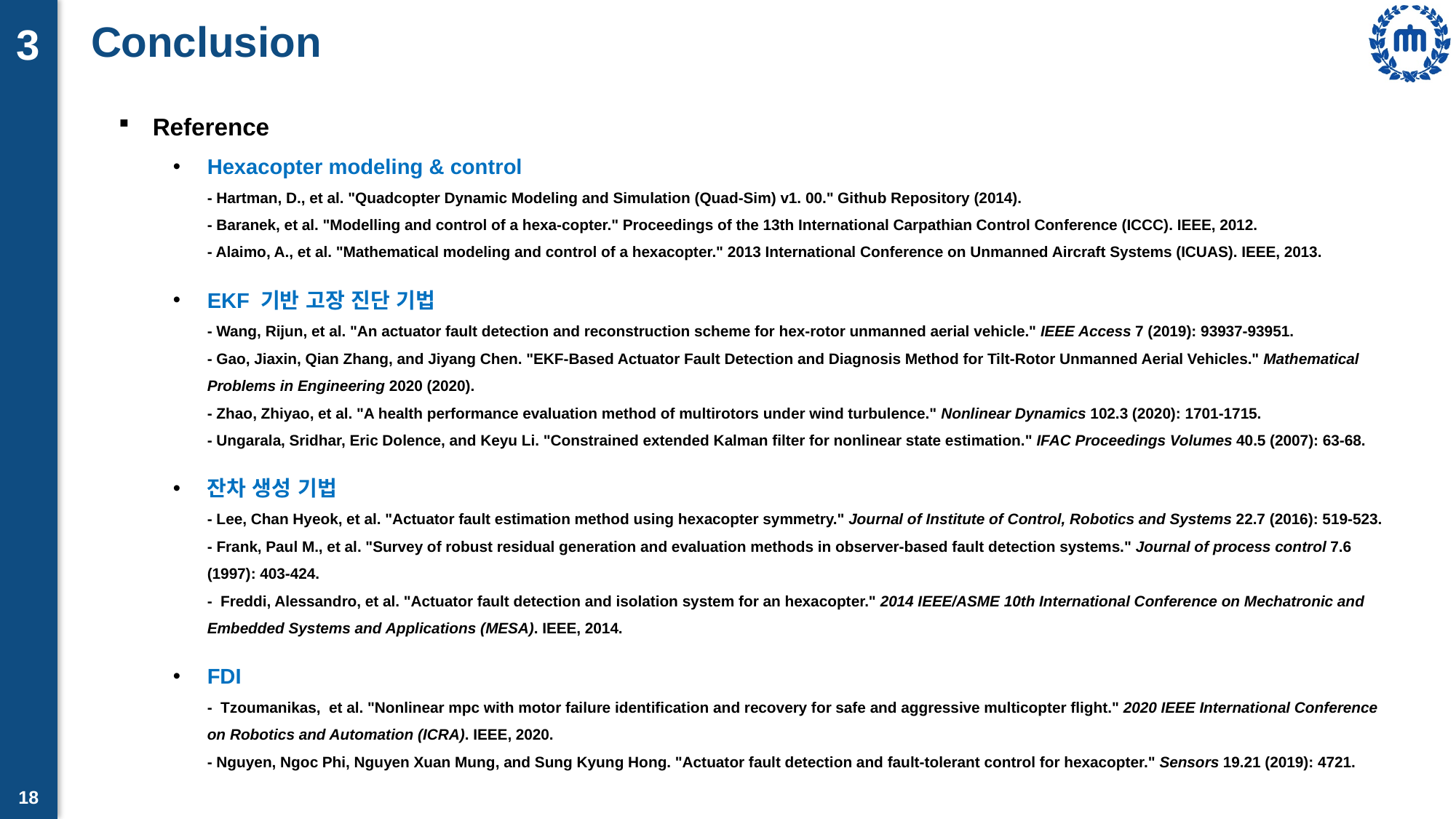

# Conclusion
3
Reference
Hexacopter modeling & control
- Hartman, D., et al. "Quadcopter Dynamic Modeling and Simulation (Quad-Sim) v1. 00." Github Repository (2014).
- Baranek, et al. "Modelling and control of a hexa-copter." Proceedings of the 13th International Carpathian Control Conference (ICCC). IEEE, 2012.
- Alaimo, A., et al. "Mathematical modeling and control of a hexacopter." 2013 International Conference on Unmanned Aircraft Systems (ICUAS). IEEE, 2013.
EKF 기반 고장 진단 기법
- Wang, Rijun, et al. "An actuator fault detection and reconstruction scheme for hex-rotor unmanned aerial vehicle." IEEE Access 7 (2019): 93937-93951.
- Gao, Jiaxin, Qian Zhang, and Jiyang Chen. "EKF-Based Actuator Fault Detection and Diagnosis Method for Tilt-Rotor Unmanned Aerial Vehicles." Mathematical Problems in Engineering 2020 (2020).
- Zhao, Zhiyao, et al. "A health performance evaluation method of multirotors under wind turbulence." Nonlinear Dynamics 102.3 (2020): 1701-1715.
- Ungarala, Sridhar, Eric Dolence, and Keyu Li. "Constrained extended Kalman filter for nonlinear state estimation." IFAC Proceedings Volumes 40.5 (2007): 63-68.

잔차 생성 기법
- Lee, Chan Hyeok, et al. "Actuator fault estimation method using hexacopter symmetry." Journal of Institute of Control, Robotics and Systems 22.7 (2016): 519-523.
- Frank, Paul M., et al. "Survey of robust residual generation and evaluation methods in observer-based fault detection systems." Journal of process control 7.6 (1997): 403-424.
-  Freddi, Alessandro, et al. "Actuator fault detection and isolation system for an hexacopter." 2014 IEEE/ASME 10th International Conference on Mechatronic and Embedded Systems and Applications (MESA). IEEE, 2014.
FDI
-  Tzoumanikas,  et al. "Nonlinear mpc with motor failure identification and recovery for safe and aggressive multicopter flight." 2020 IEEE International Conference on Robotics and Automation (ICRA). IEEE, 2020.
- Nguyen, Ngoc Phi, Nguyen Xuan Mung, and Sung Kyung Hong. "Actuator fault detection and fault-tolerant control for hexacopter." Sensors 19.21 (2019): 4721.
18